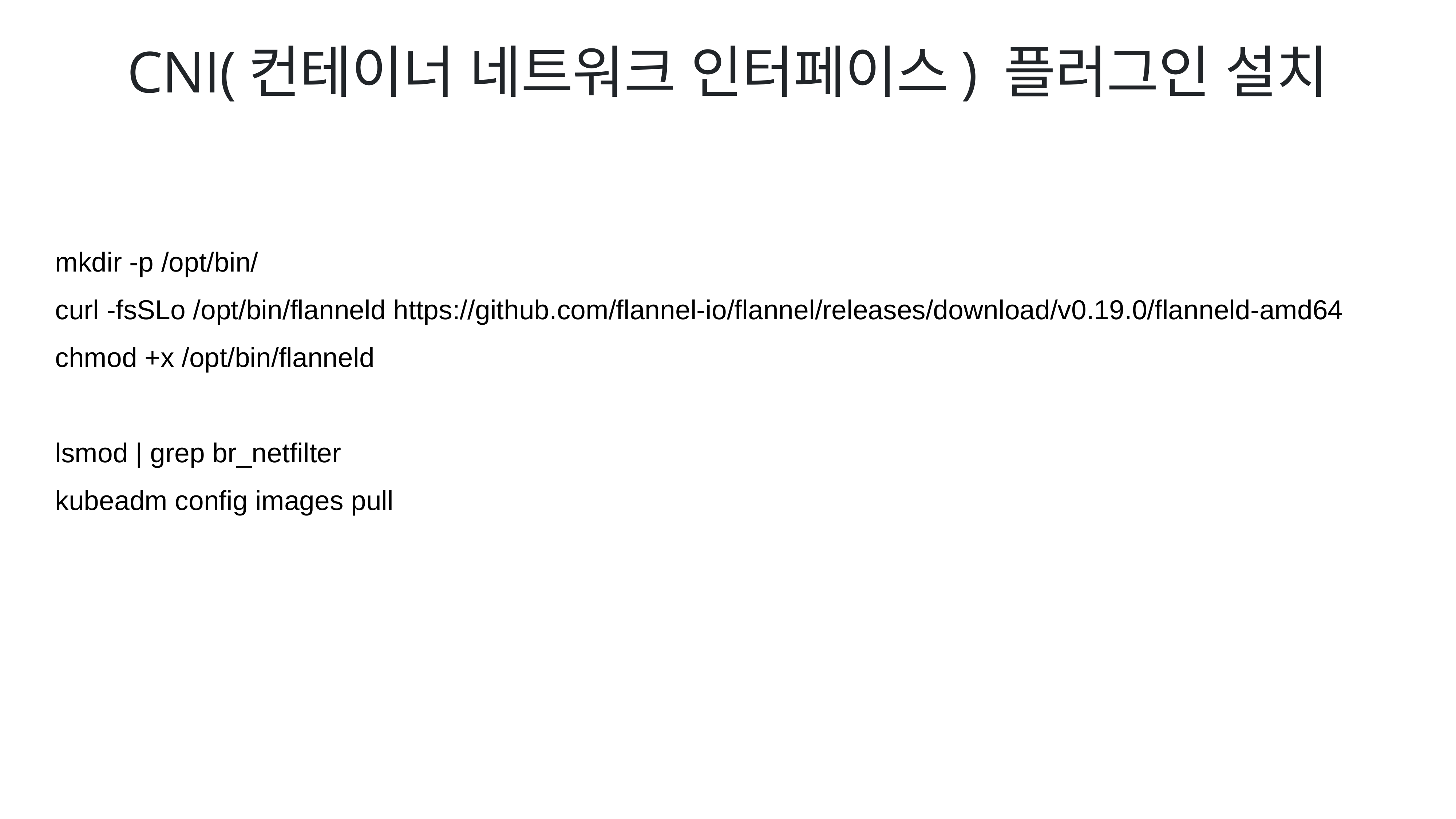

# CNI(컨테이너 네트워크 인터페이스) 플러그인 설치
mkdir -p /opt/bin/
curl -fsSLo /opt/bin/flanneld https://github.com/flannel-io/flannel/releases/download/v0.19.0/flanneld-amd64
chmod +x /opt/bin/flanneld

lsmod | grep br_netfilter
kubeadm config images pull